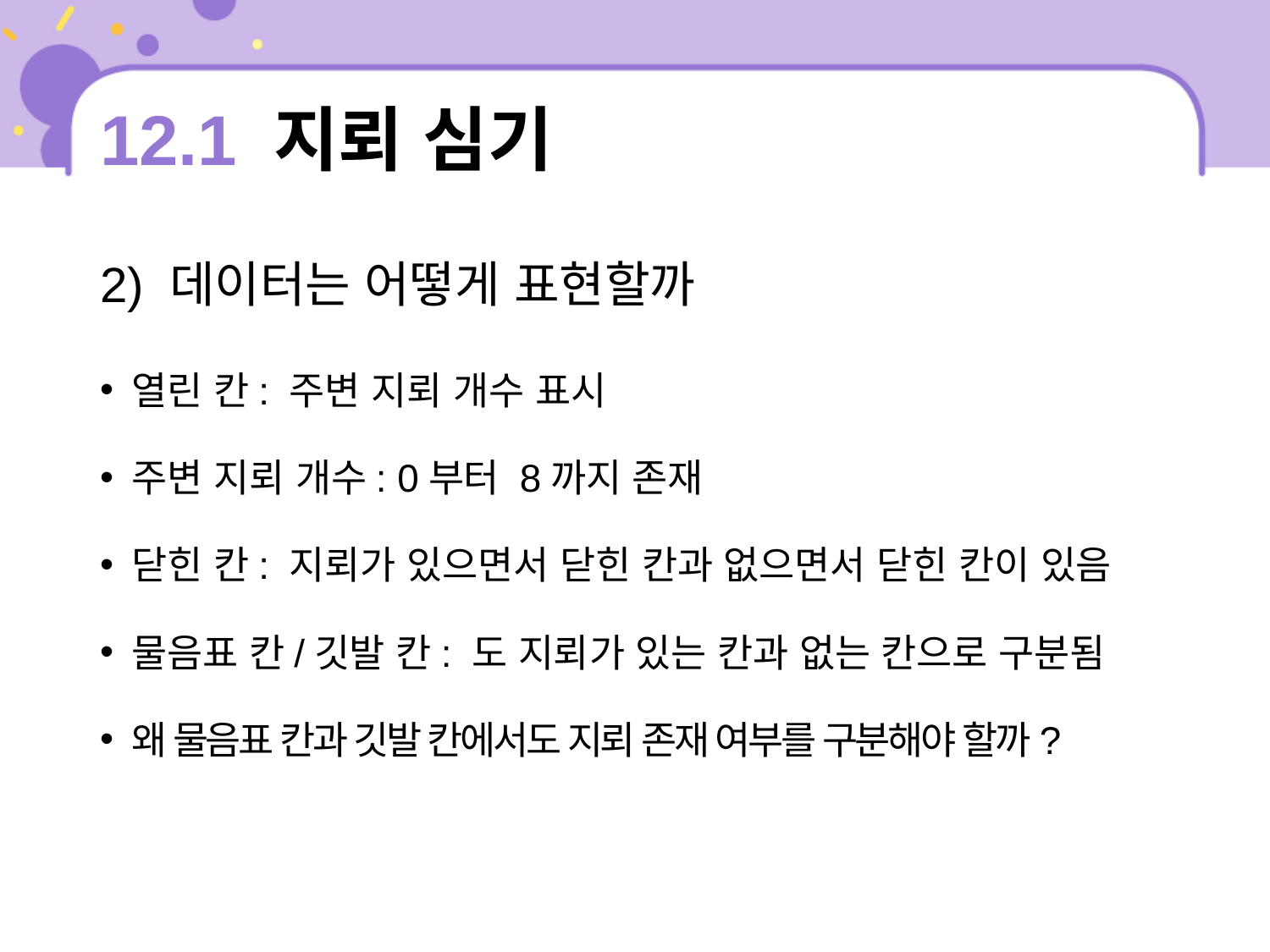

# 12.1 지뢰 심기
2) 데이터는 어떻게 표현할까
열린 칸: 주변 지뢰 개수 표시
주변 지뢰 개수: 0부터 8까지 존재
닫힌 칸: 지뢰가 있으면서 닫힌 칸과 없으면서 닫힌 칸이 있음
물음표 칸/깃발 칸: 도 지뢰가 있는 칸과 없는 칸으로 구분됨
왜 물음표 칸과 깃발 칸에서도 지뢰 존재 여부를 구분해야 할까?